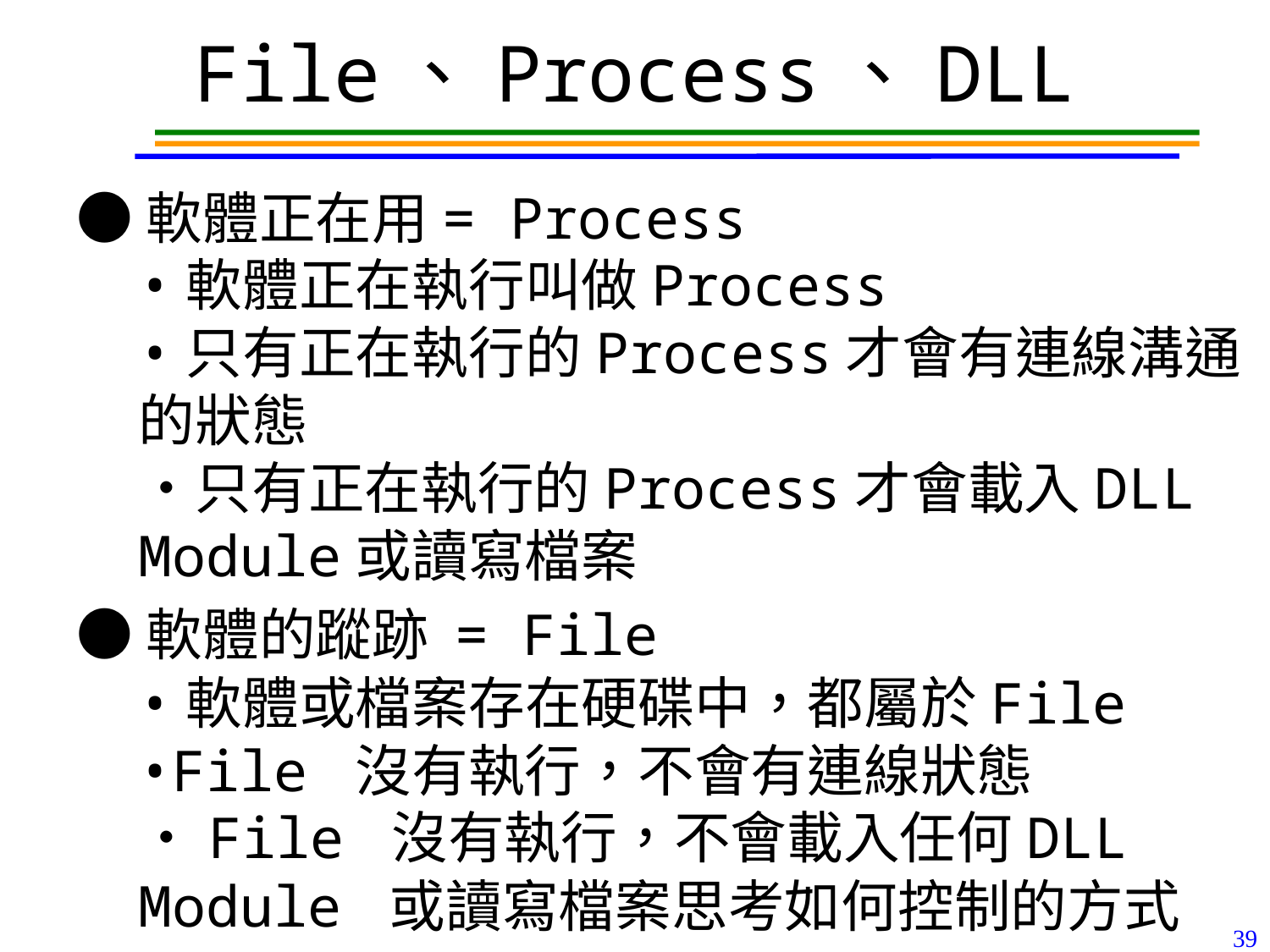

# File、Process、DLL
●軟體正在用= Process
•軟體正在執行叫做Process
•只有正在執行的Process才會有連線溝通的狀態
•只有正在執行的Process才會載入DLL Module或讀寫檔案
●軟體的蹤跡 = File
•軟體或檔案存在硬碟中，都屬於File
•File 沒有執行，不會有連線狀態
•File 沒有執行，不會載入任何DLL Module 或讀寫檔案思考如何控制的方式

39